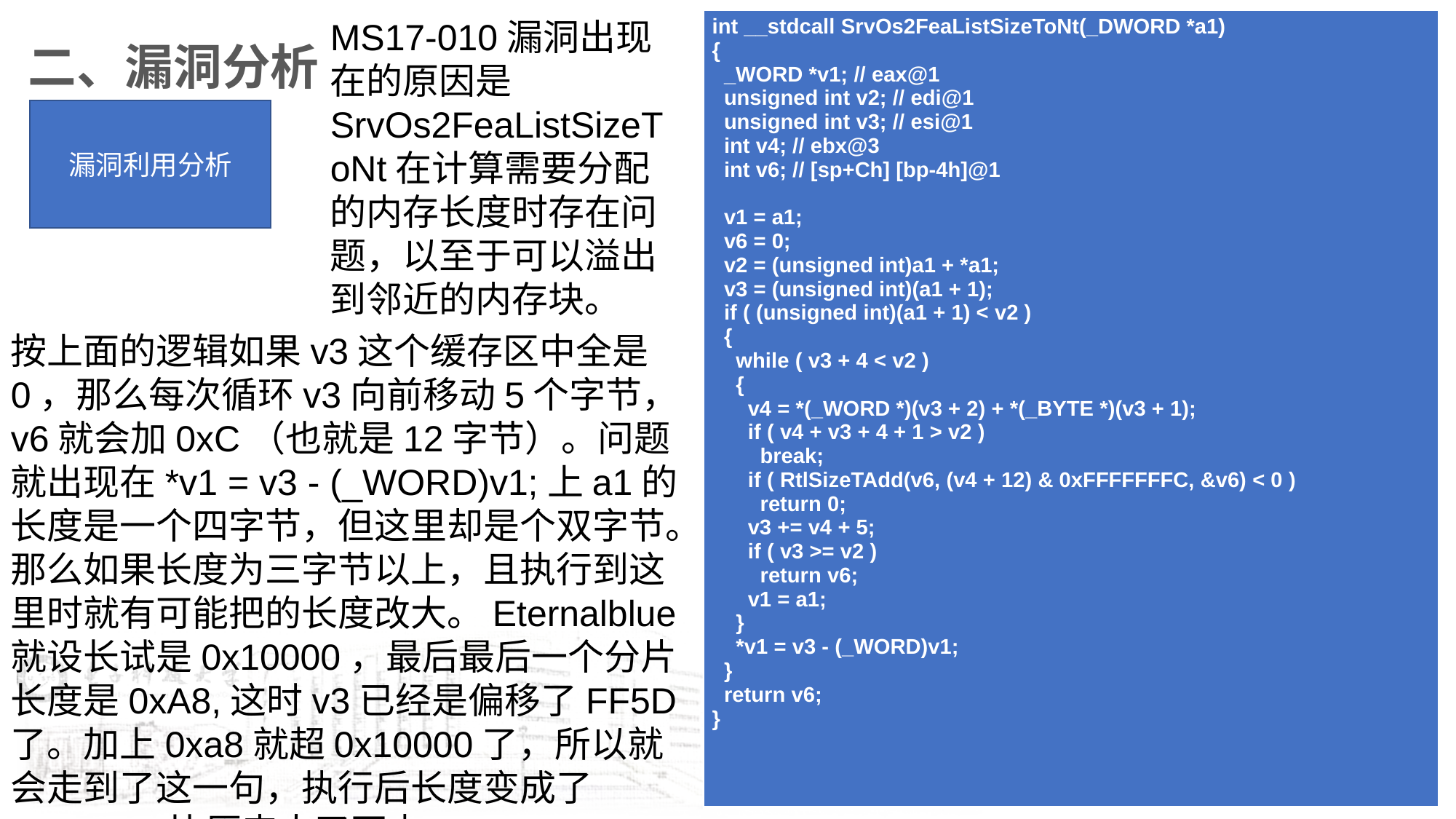

MS17-010漏洞出现在的原因是SrvOs2FeaListSizeToNt在计算需要分配的内存长度时存在问题，以至于可以溢出到邻近的内存块。

| int \_\_stdcall SrvOs2FeaListSizeToNt(\_DWORD \*a1) { \_WORD \*v1; // eax@1 unsigned int v2; // edi@1 unsigned int v3; // esi@1 int v4; // ebx@3 int v6; // [sp+Ch] [bp-4h]@1   v1 = a1; v6 = 0; v2 = (unsigned int)a1 + \*a1; v3 = (unsigned int)(a1 + 1); if ( (unsigned int)(a1 + 1) < v2 ) { while ( v3 + 4 < v2 ) { v4 = \*(\_WORD \*)(v3 + 2) + \*(\_BYTE \*)(v3 + 1); if ( v4 + v3 + 4 + 1 > v2 ) break; if ( RtlSizeTAdd(v6, (v4 + 12) & 0xFFFFFFFC, &v6) < 0 ) return 0; v3 += v4 + 5; if ( v3 >= v2 ) return v6; v1 = a1; } \*v1 = v3 - (\_WORD)v1; } return v6; } |
| --- |
二、漏洞分析
漏洞利用分析
按上面的逻辑如果v3这个缓存区中全是0，那么每次循环v3向前移动5个字节，v6就会加0xC（也就是12字节）。问题就出现在*v1 = v3 - (_WORD)v1;上a1的长度是一个四字节，但这里却是个双字节。那么如果长度为三字节以上，且执行到这里时就有可能把的长度改大。Eternalblue就设长试是0x10000，最后最后一个分片长度是0xA8,这时v3已经是偏移了FF5D了。加上0xa8就超0x10000了，所以就会走到了这一句，执行后长度变成了0x1FF5D比原来大了不少。